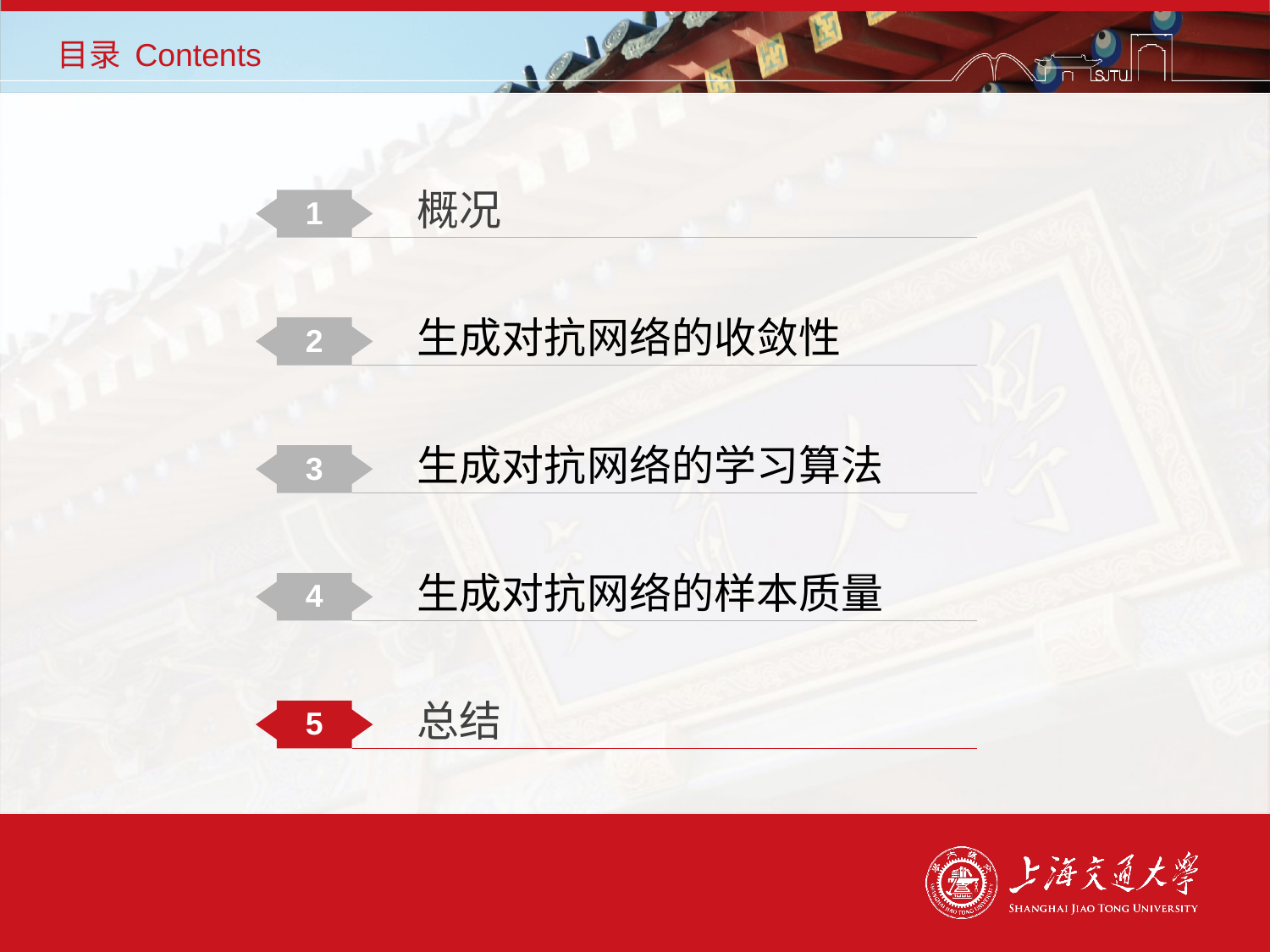

# 目录 Contents
概况
1

生成对抗网络的收敛性
2

生成对抗网络的学习算法
3

生成对抗网络的样本质量
4

总结
5